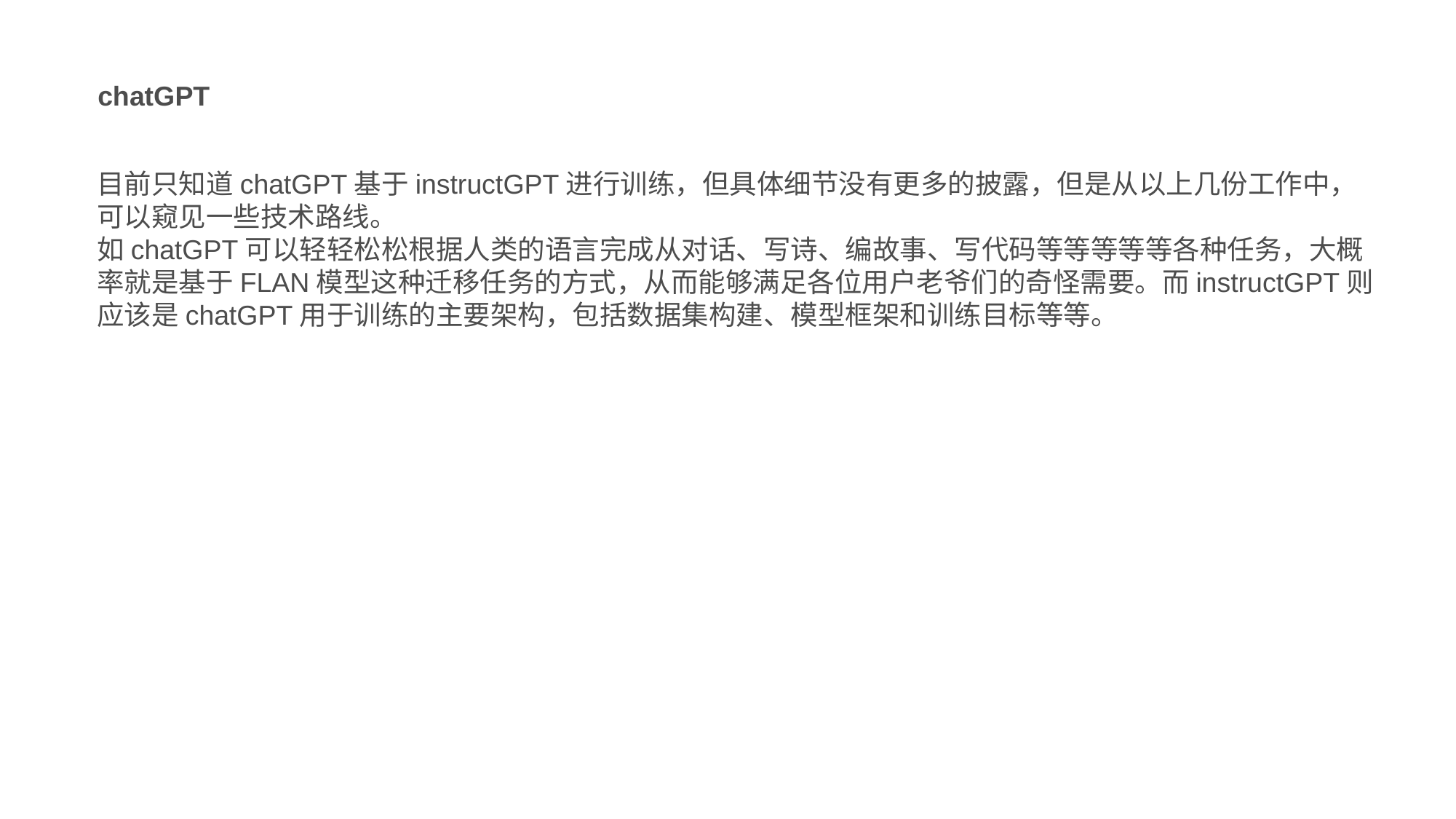

chatGPT
目前只知道chatGPT基于instructGPT进行训练，但具体细节没有更多的披露，但是从以上几份工作中，可以窥见一些技术路线。
如chatGPT可以轻轻松松根据人类的语言完成从对话、写诗、编故事、写代码等等等等等各种任务，大概率就是基于FLAN模型这种迁移任务的方式，从而能够满足各位用户老爷们的奇怪需要。而instructGPT则应该是chatGPT用于训练的主要架构，包括数据集构建、模型框架和训练目标等等。